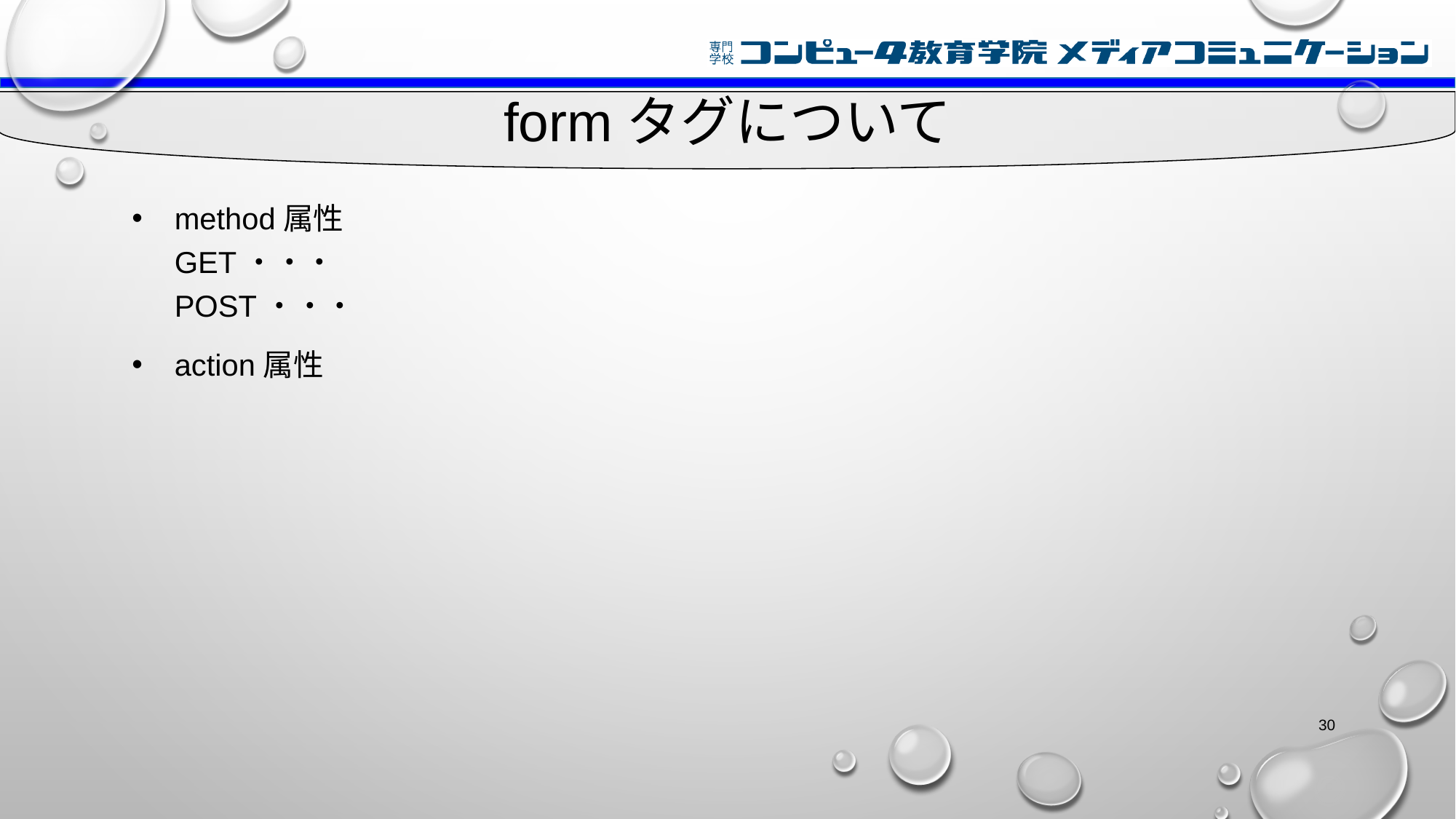

# formタグについて
method属性
GET・・・
POST・・・
action属性
30